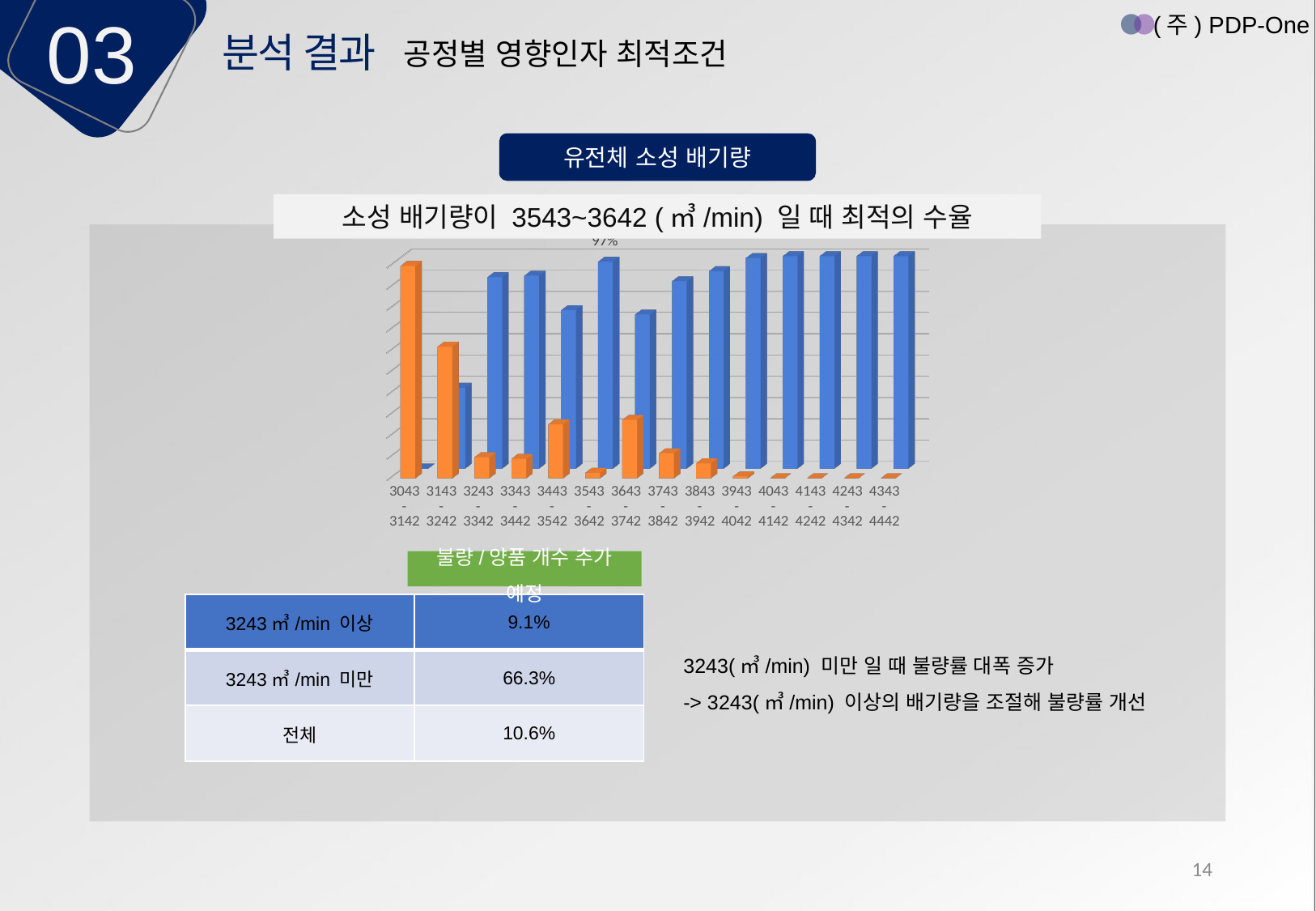

03
(주) PDP-One

분석 결과
공정별 영향인자 최적조건

유전체 소성 배기량
소성 배기량이 3543~3642 (㎥/min) 일 때 최적의 수율

[unsupported chart]

불량/양품 개수 추가 예정
| 3243㎥/min 이상 | 9.1% |
| --- | --- |
| 3243㎥/min 미만 | 66.3% |
| 전체 | 10.6% |
3243(㎥/min) 미만 일 때 불량률 대폭 증가
-> 3243(㎥/min) 이상의 배기량을 조절해 불량률 개선
14